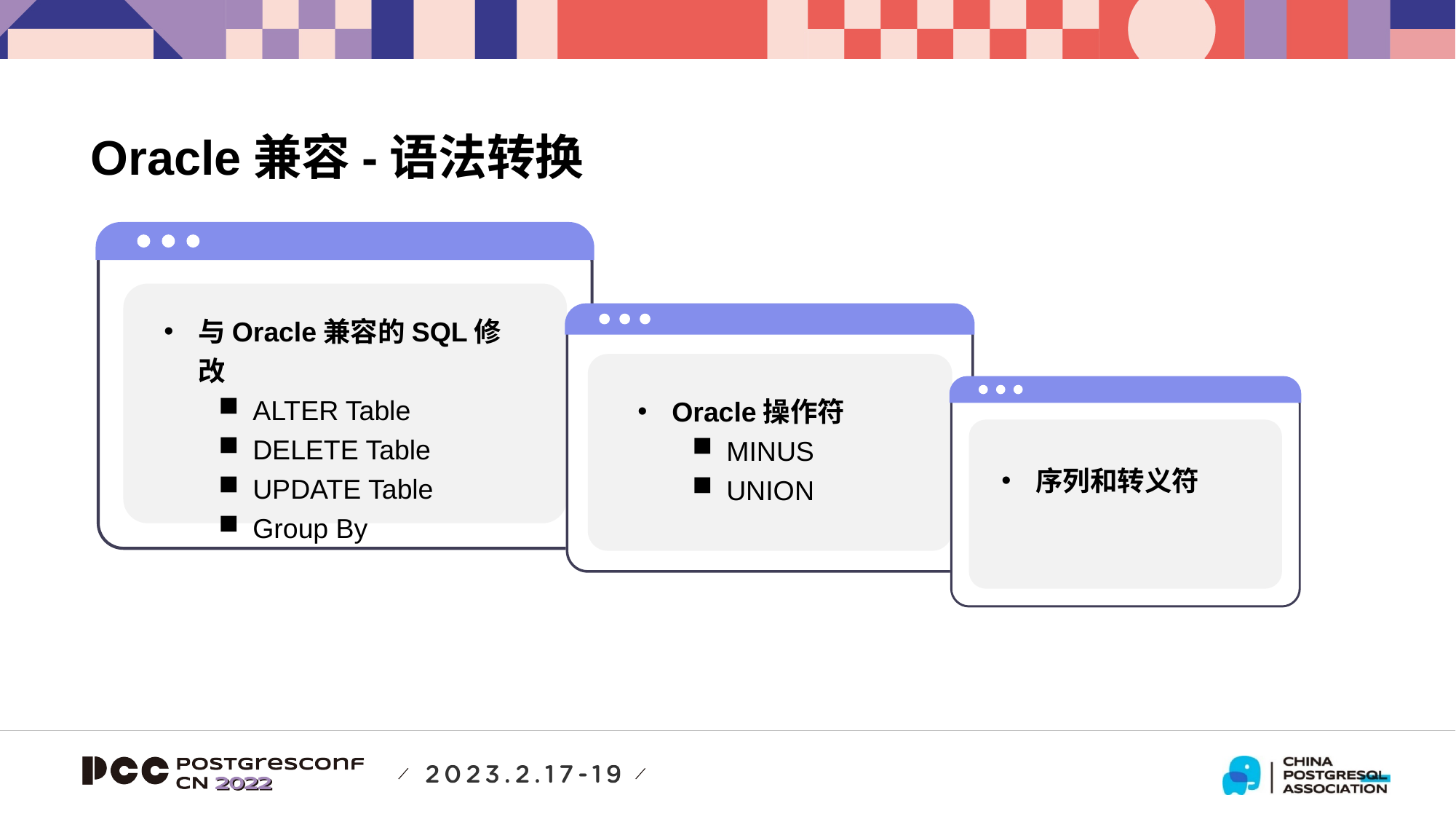

Oracle兼容-语法转换

与Oracle兼容的SQL修改
ALTER Table
DELETE Table
UPDATE Table
Group By

Oracle操作符
MINUS
UNION

序列和转义符